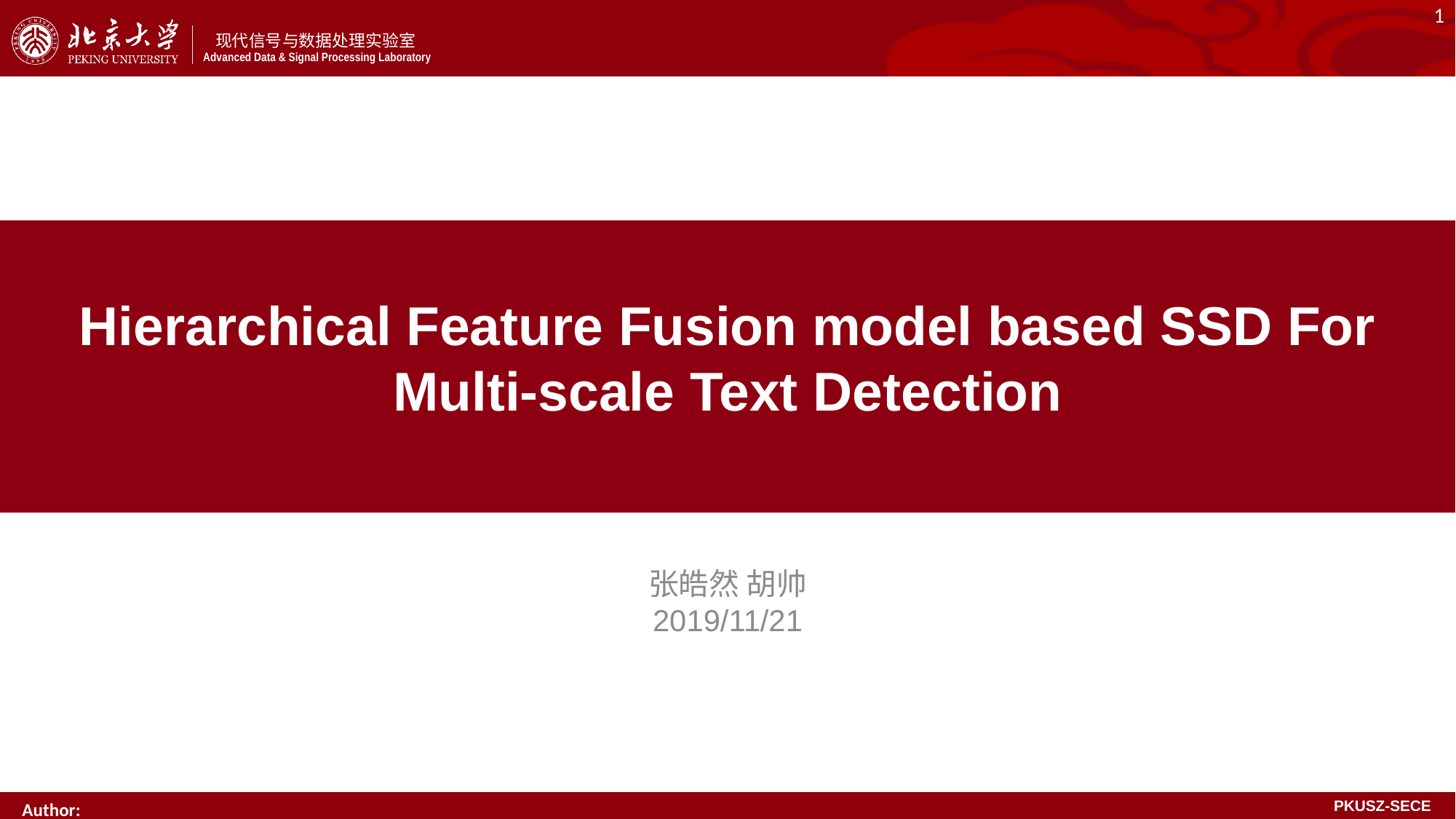

# Hierarchical Feature Fusion model based SSD For Multi-scale Text Detection
张皓然 胡帅
2019/11/21
Author: